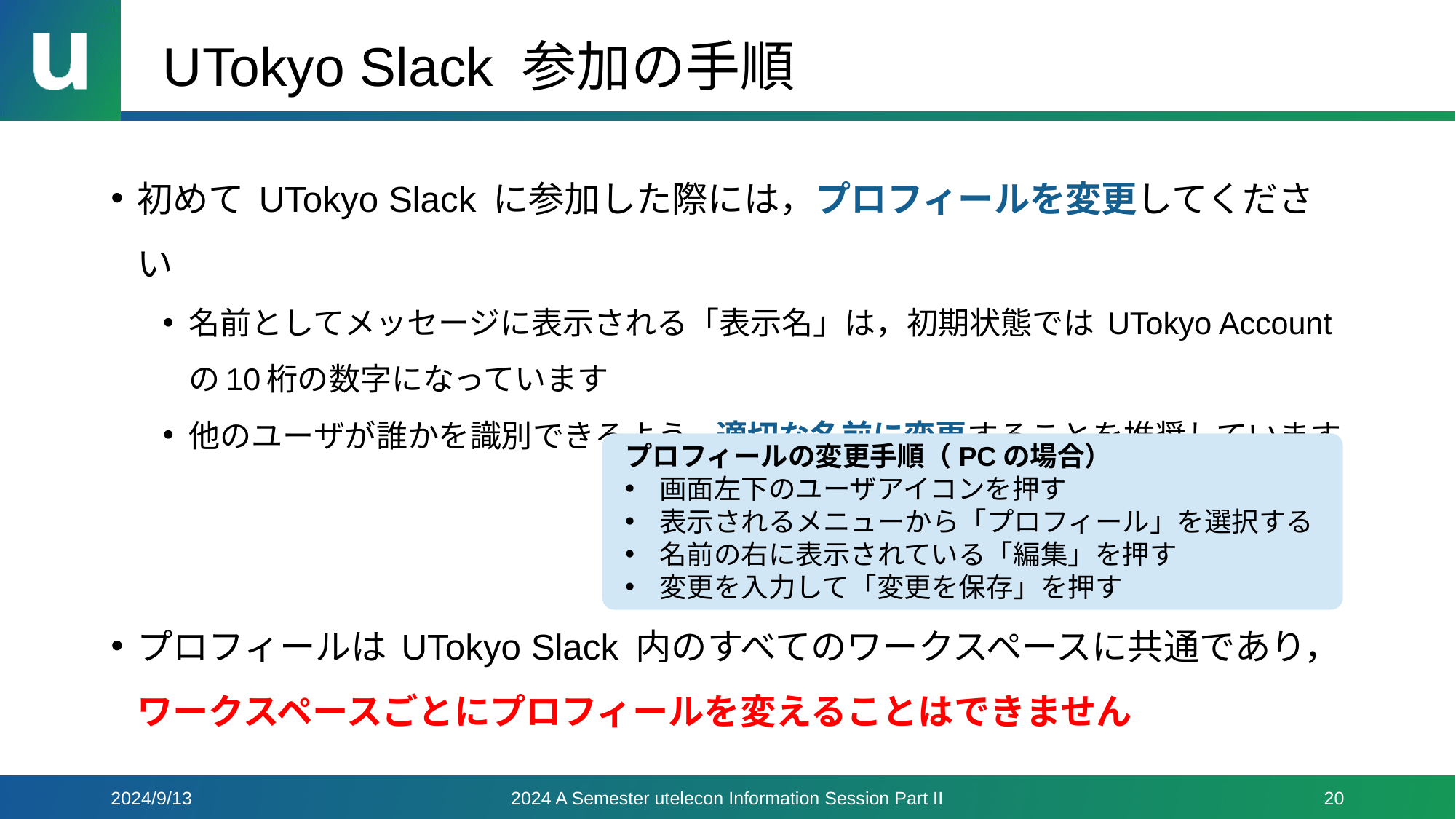

# UTokyo Slack 参加の手順
初めて UTokyo Slack に参加した際には，プロフィールを変更してください
名前としてメッセージに表示される「表示名」は，初期状態では UTokyo Account の10桁の数字になっています
他のユーザが誰かを識別できるよう，適切な名前に変更することを推奨しています

プロフィールは UTokyo Slack 内のすべてのワークスペースに共通であり，ワークスペースごとにプロフィールを変えることはできません

プロフィールの変更手順（PCの場合）
画面左下のユーザアイコンを押す
表示されるメニューから「プロフィール」を選択する
名前の右に表示されている「編集」を押す
変更を入力して「変更を保存」を押す
2024/9/13
2024 A Semester utelecon Information Session Part II
20